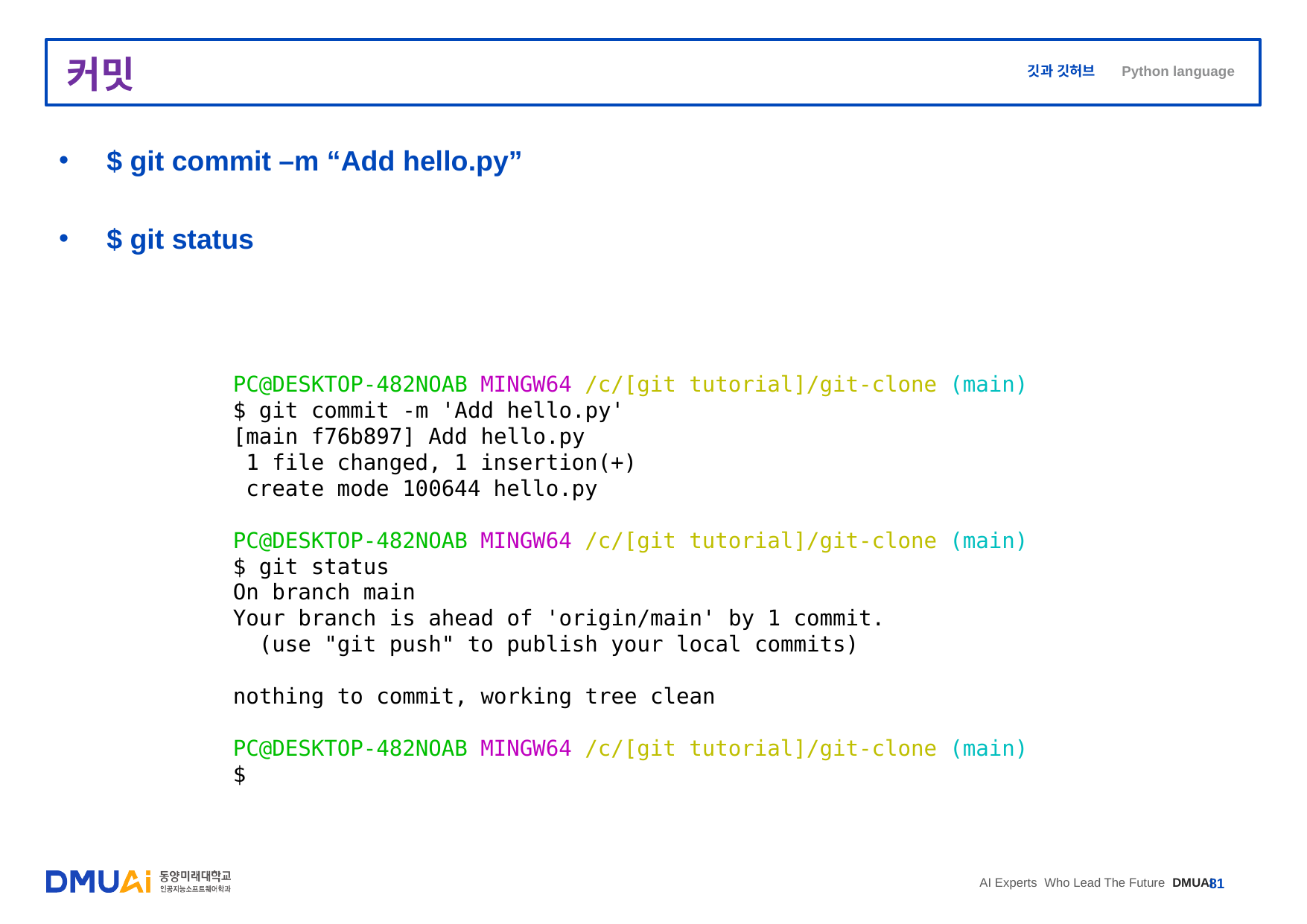

# 커밋
$ git commit –m “Add hello.py”

$ git status

PC@DESKTOP-482NOAB MINGW64 /c/[git tutorial]/git-clone (main)
$ git commit -m 'Add hello.py'
[main f76b897] Add hello.py
 1 file changed, 1 insertion(+)
 create mode 100644 hello.py

PC@DESKTOP-482NOAB MINGW64 /c/[git tutorial]/git-clone (main)
$ git status
On branch main
Your branch is ahead of 'origin/main' by 1 commit.
  (use "git push" to publish your local commits)

nothing to commit, working tree clean

PC@DESKTOP-482NOAB MINGW64 /c/[git tutorial]/git-clone (main)
$